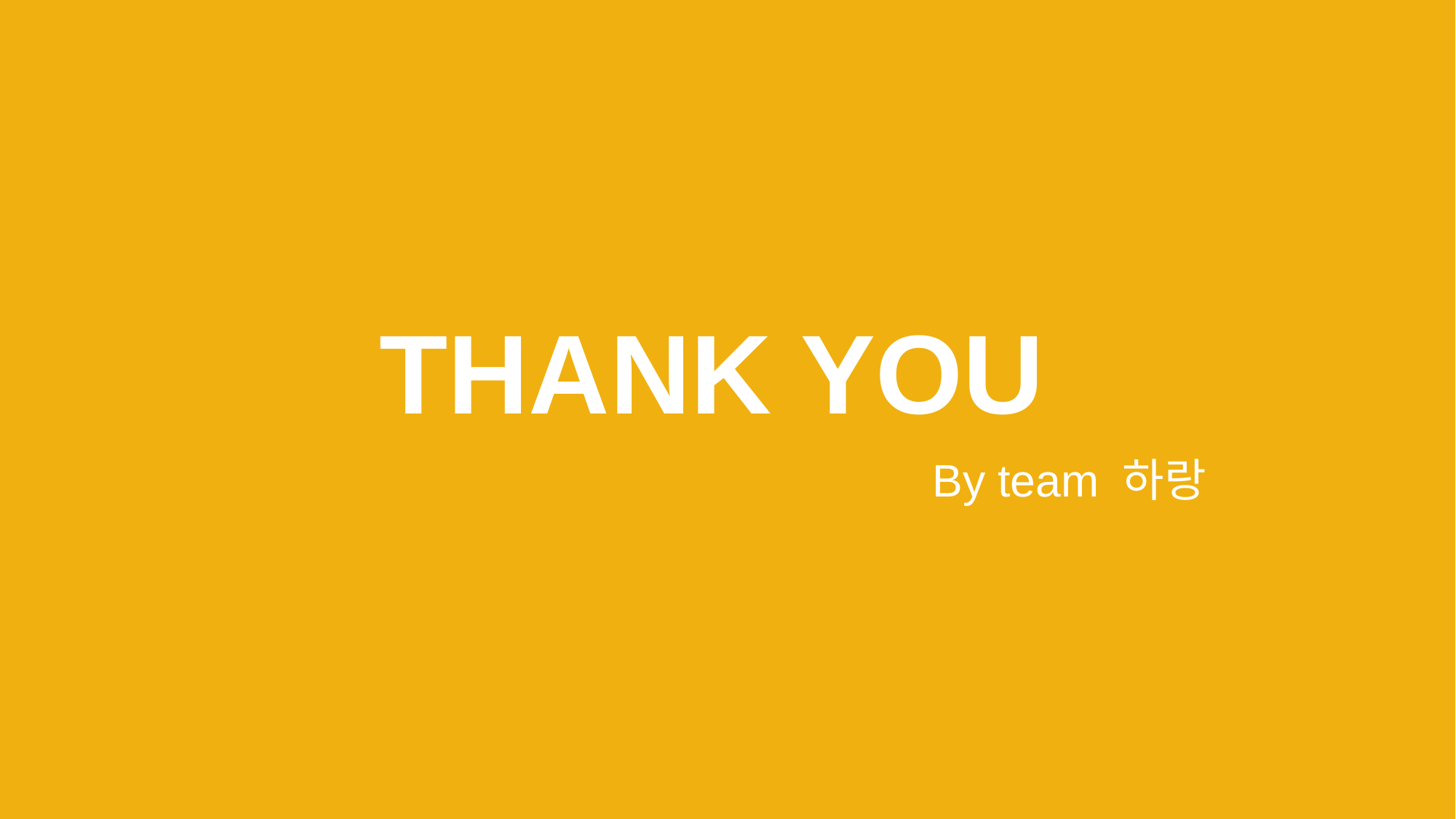

GitHub
협업도구
THANK YOU
By team 하랑